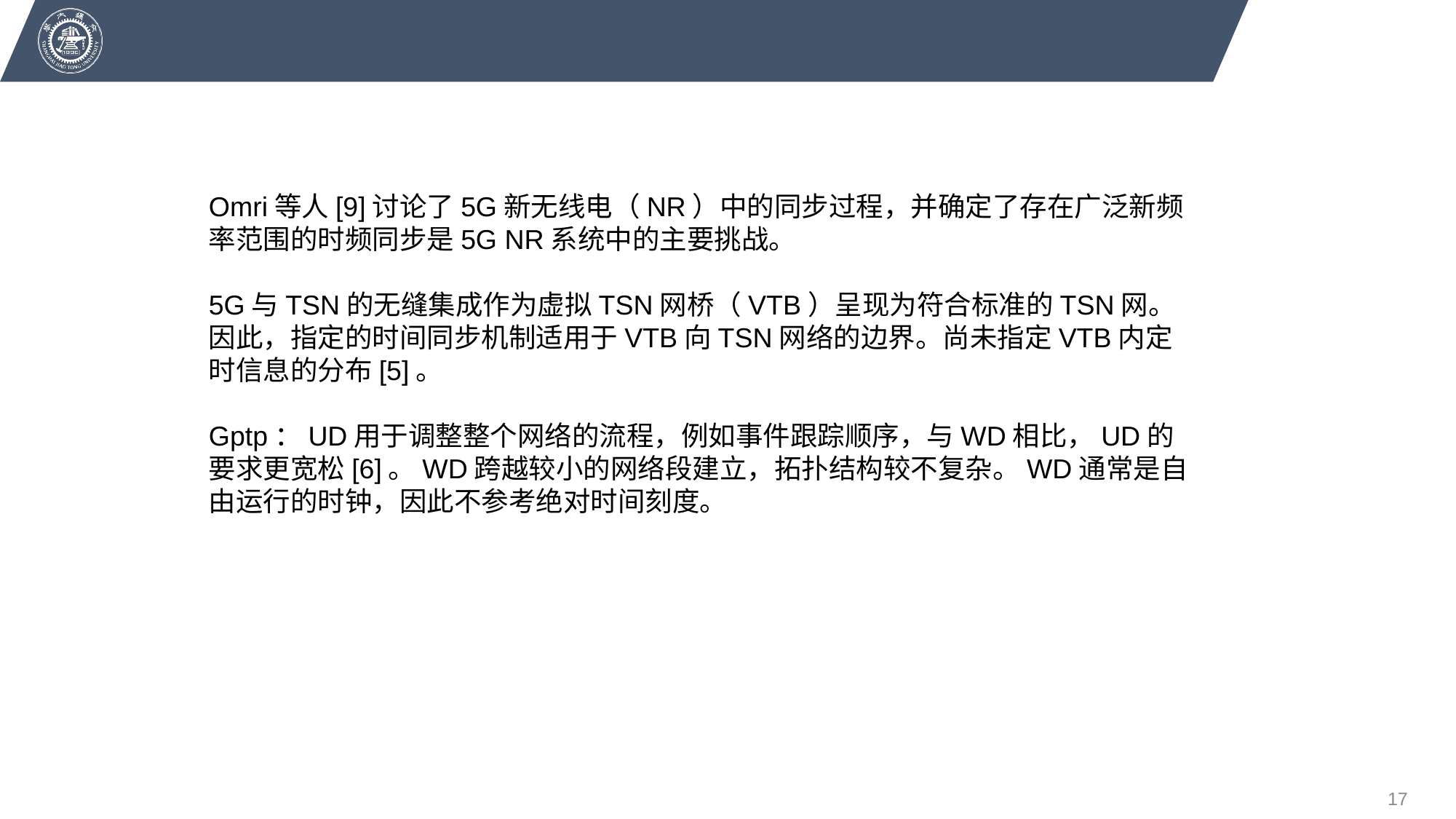

Omri等人[9]讨论了5G新无线电（NR）中的同步过程，并确定了存在广泛新频率范围的时频同步是5G NR系统中的主要挑战。

5G与TSN的无缝集成作为虚拟TSN网桥（VTB）呈现为符合标准的TSN网。因此，指定的时间同步机制适用于VTB向TSN网络的边界。尚未指定VTB内定时信息的分布[5]。

Gptp：UD用于调整整个网络的流程，例如事件跟踪顺序，与WD相比，UD的要求更宽松[6]。WD跨越较小的网络段建立，拓扑结构较不复杂。WD通常是自由运行的时钟，因此不参考绝对时间刻度。
17